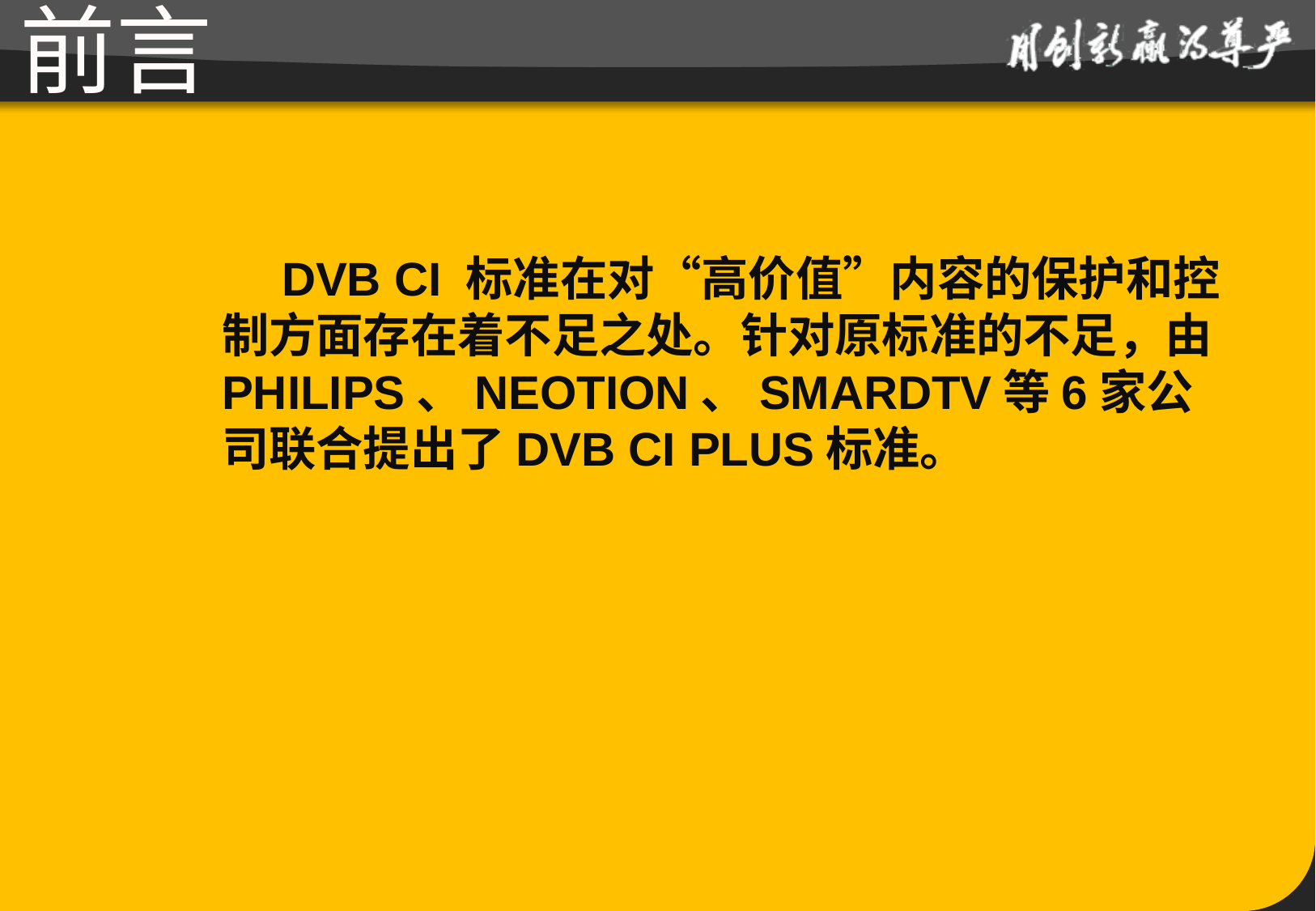

前言
        DVB CI 标准在对“高价值”内容的保护和控制方面存在着不足之处。针对原标准的不足，由PHILIPS、NEOTION、SMARDTV等6家公司联合提出了DVB CI PLUS标准。